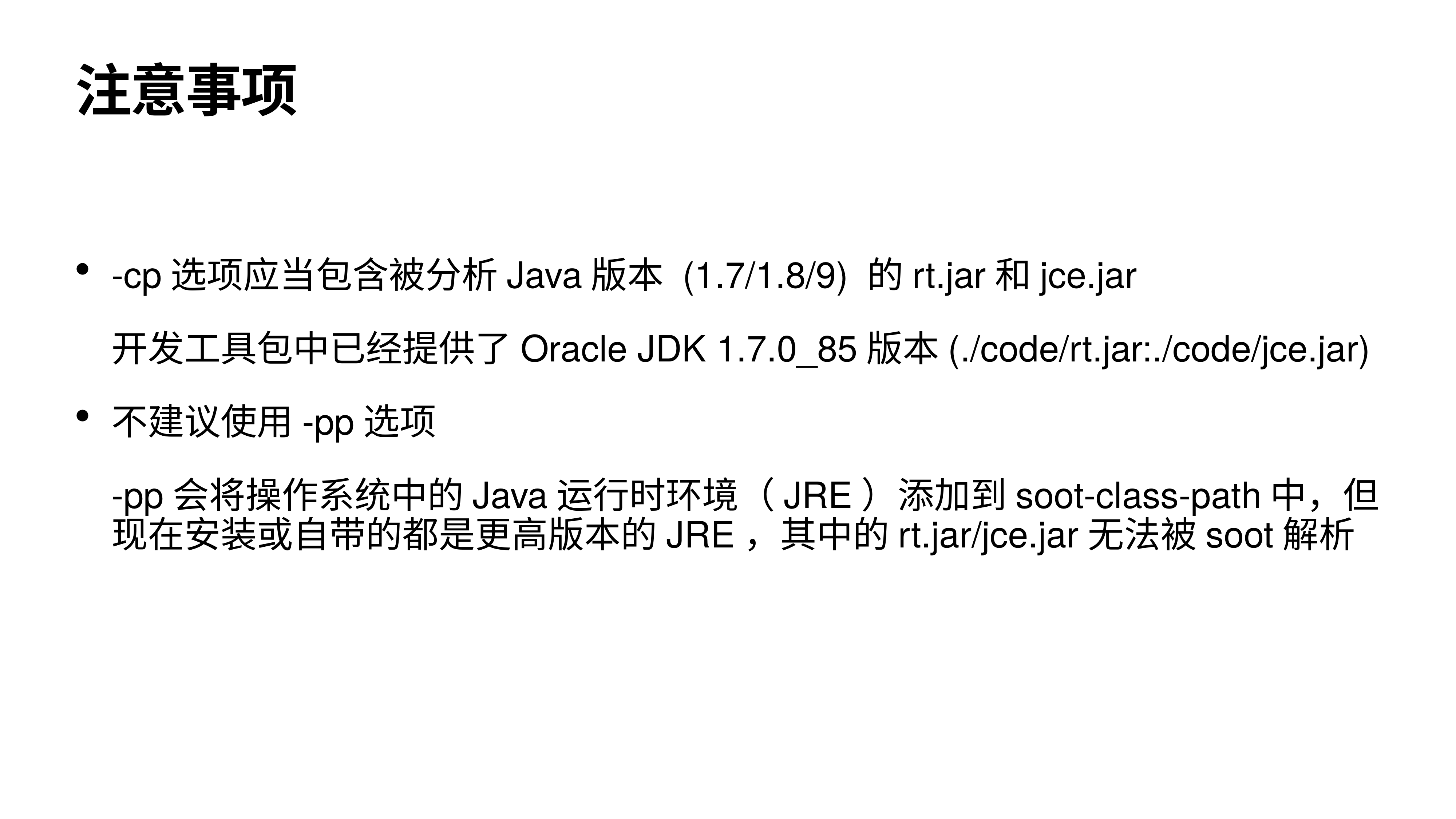

# 注意事项

-cp选项应当包含被分析Java版本 (1.7/1.8/9) 的rt.jar和jce.jar
开发工具包中已经提供了Oracle JDK 1.7.0_85版本(./code/rt.jar:./code/jce.jar)
不建议使用-pp选项
-pp会将操作系统中的Java运行时环境（JRE）添加到soot-class-path中，但现在安装或自带的都是更高版本的JRE，其中的rt.jar/jce.jar无法被soot解析